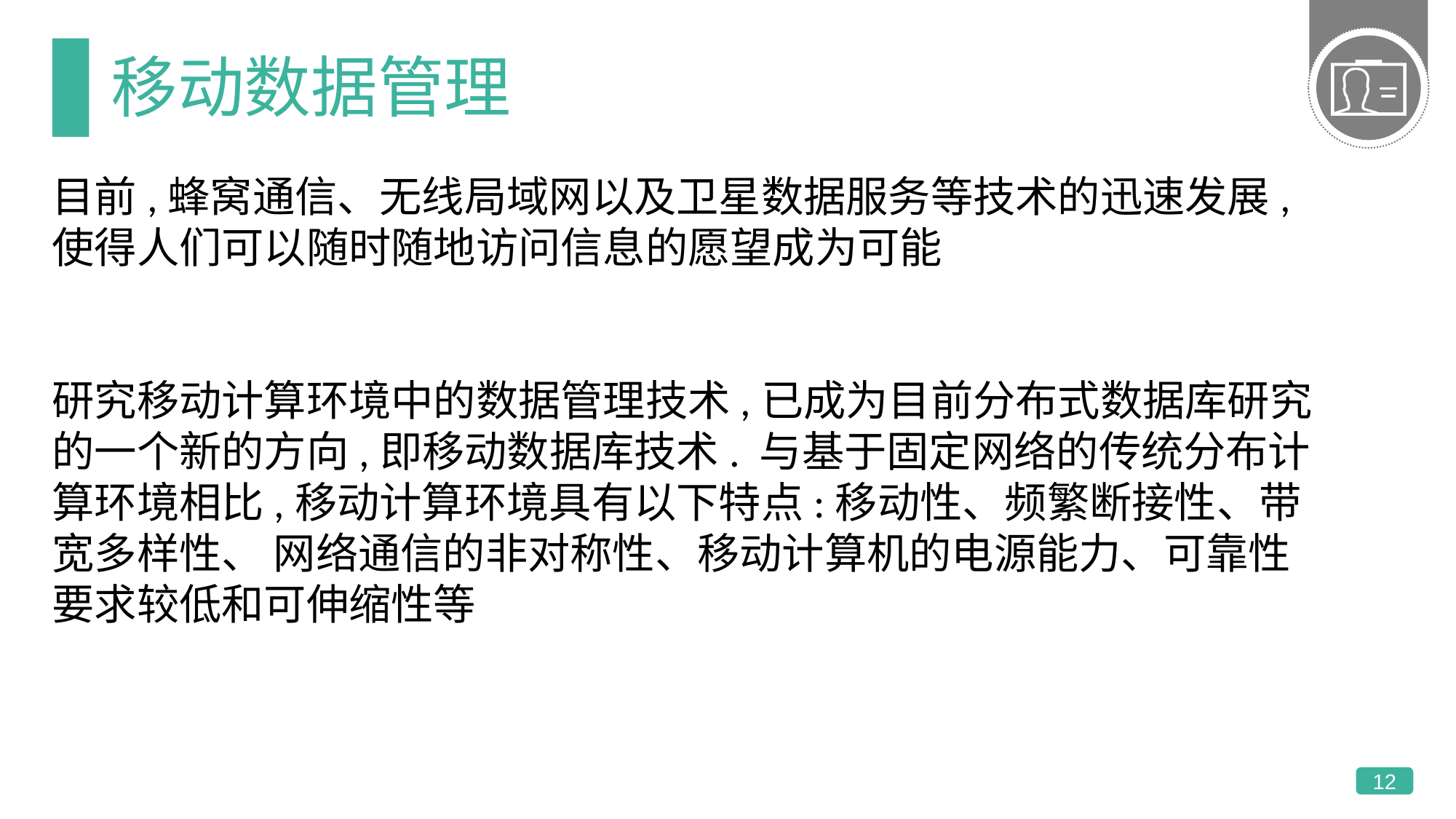

# 移动数据管理
目前,蜂窝通信、无线局域网以及卫星数据服务等技术的迅速发展,使得人们可以随时随地访问信息的愿望成为可能

研究移动计算环境中的数据管理技术,已成为目前分布式数据库研究的一个新的方向,即移动数据库技术. 与基于固定网络的传统分布计算环境相比,移动计算环境具有以下特点:移动性、频繁断接性、带宽多样性、 网络通信的非对称性、移动计算机的电源能力、可靠性要求较低和可伸缩性等
12